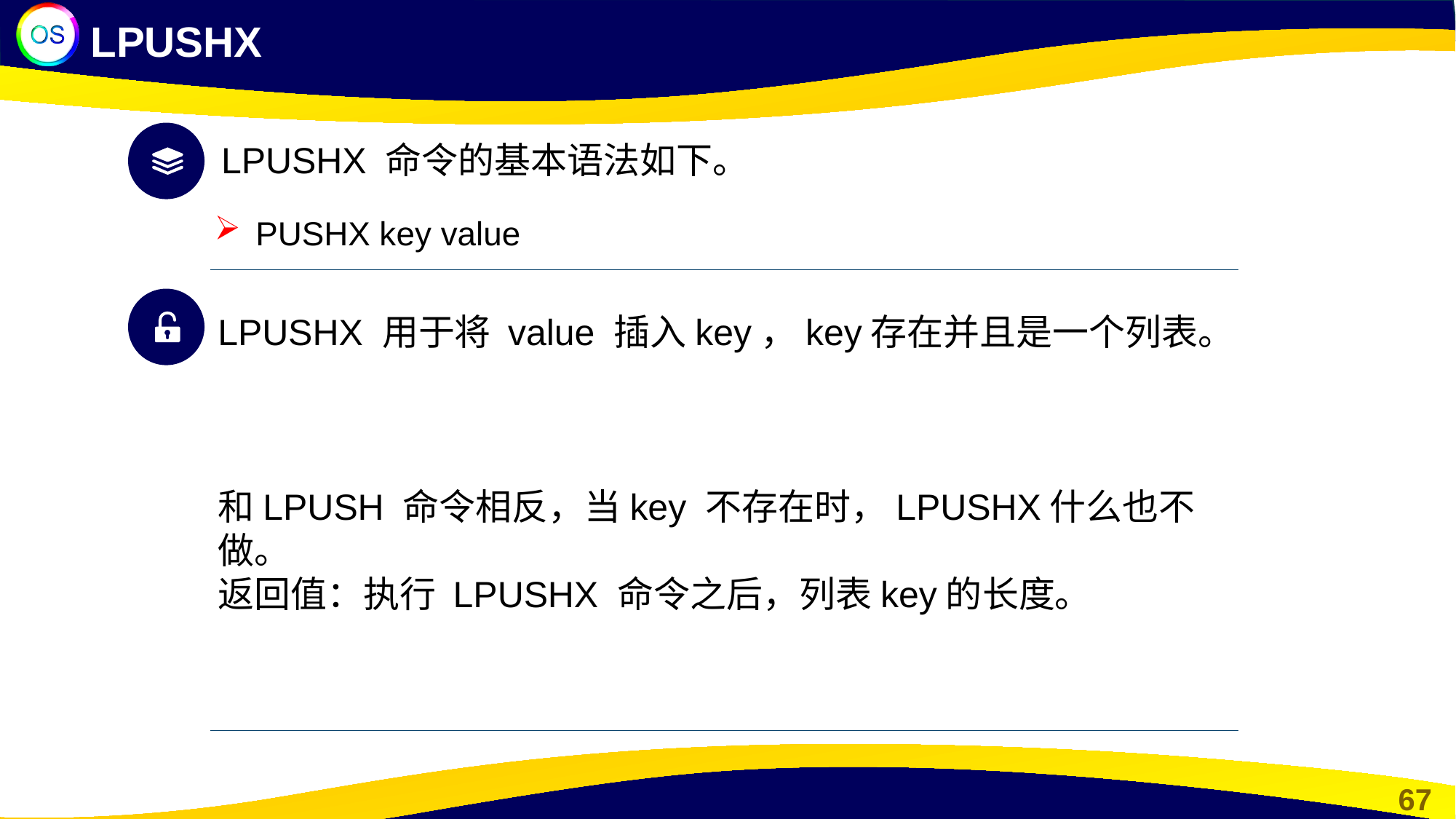

LPUSHX

LPUSHX 命令的基本语法如下。

PUSHX key value

LPUSHX 用于将 value 插入key，key存在并且是一个列表。

和LPUSH 命令相反，当key 不存在时，LPUSHX什么也不做。
返回值：执行 LPUSHX 命令之后，列表key的长度。